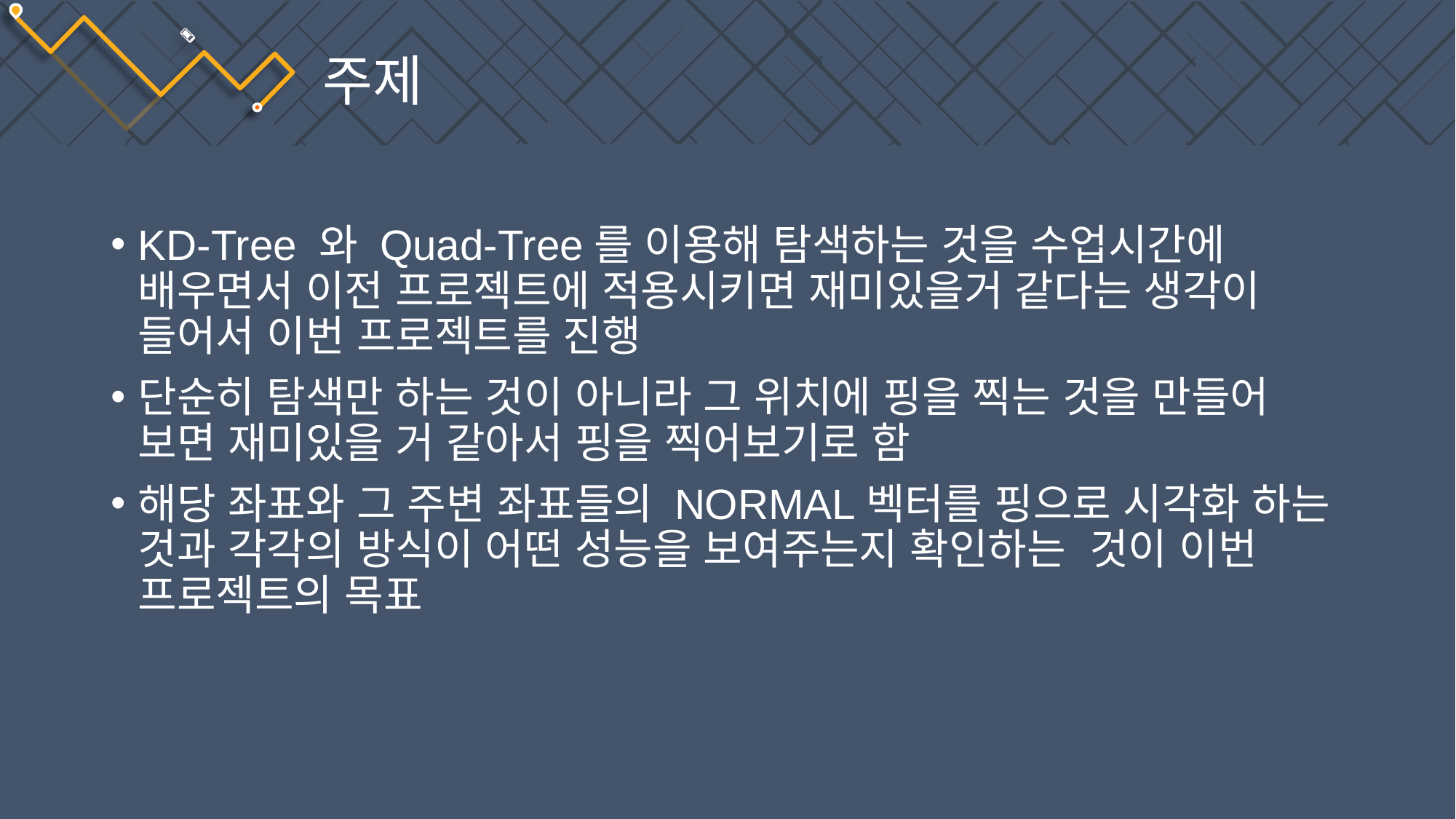

주제
KD-Tree 와 Quad-Tree를 이용해 탐색하는 것을 수업시간에 배우면서 이전 프로젝트에 적용시키면 재미있을거 같다는 생각이 들어서 이번 프로젝트를 진행
단순히 탐색만 하는 것이 아니라 그 위치에 핑을 찍는 것을 만들어 보면 재미있을 거 같아서 핑을 찍어보기로 함
해당 좌표와 그 주변 좌표들의 NORMAL벡터를 핑으로 시각화 하는 것과 각각의 방식이 어떤 성능을 보여주는지 확인하는  것이 이번 프로젝트의 목표